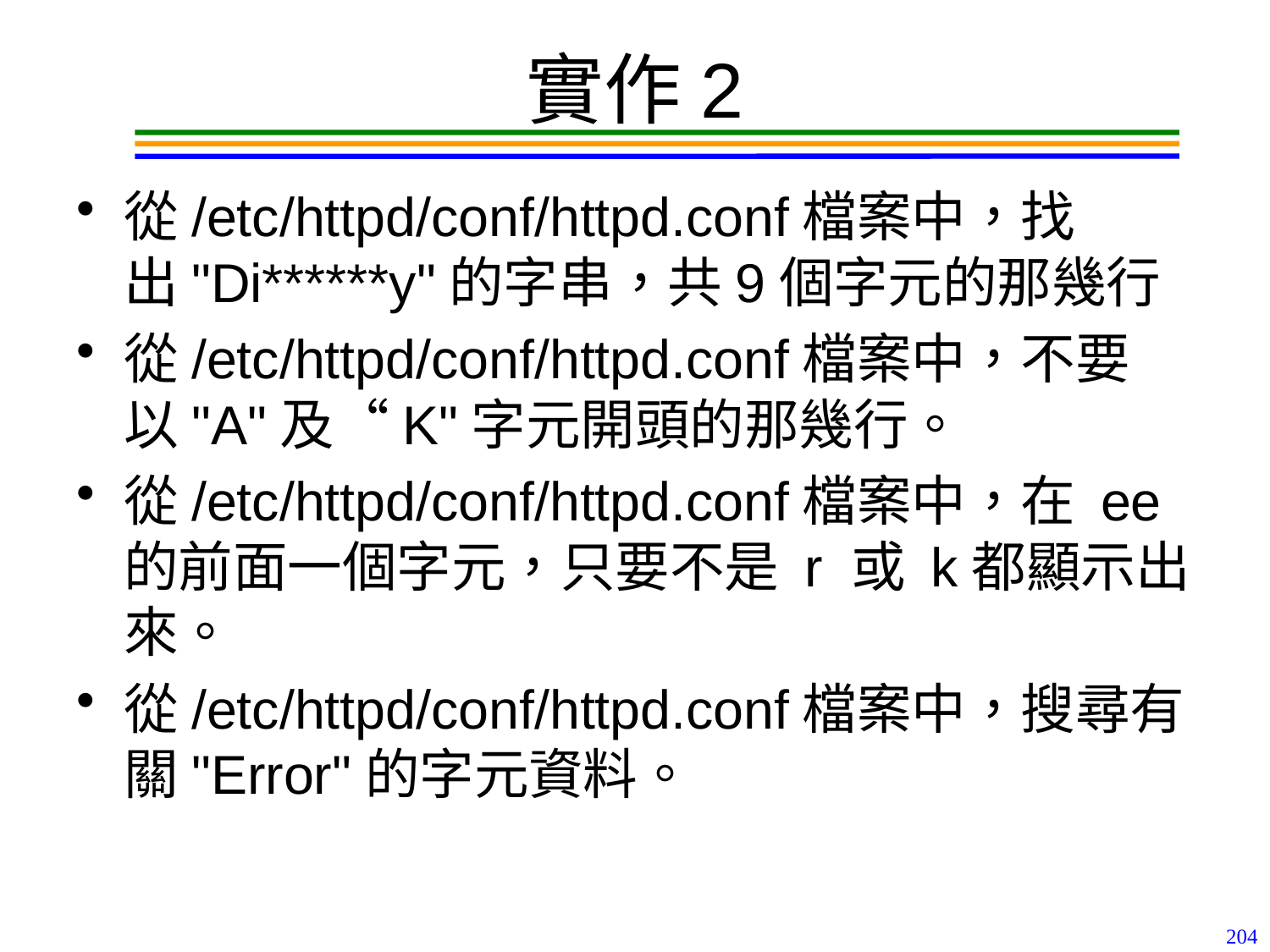

# 實作2
從/etc/httpd/conf/httpd.conf檔案中，找出"Di******y"的字串，共9個字元的那幾行
從/etc/httpd/conf/httpd.conf檔案中，不要以"A"及“K"字元開頭的那幾行。
從/etc/httpd/conf/httpd.conf檔案中，在 ee 的前面一個字元，只要不是 r 或 k都顯示出來。
從/etc/httpd/conf/httpd.conf檔案中，搜尋有關"Error"的字元資料。
204